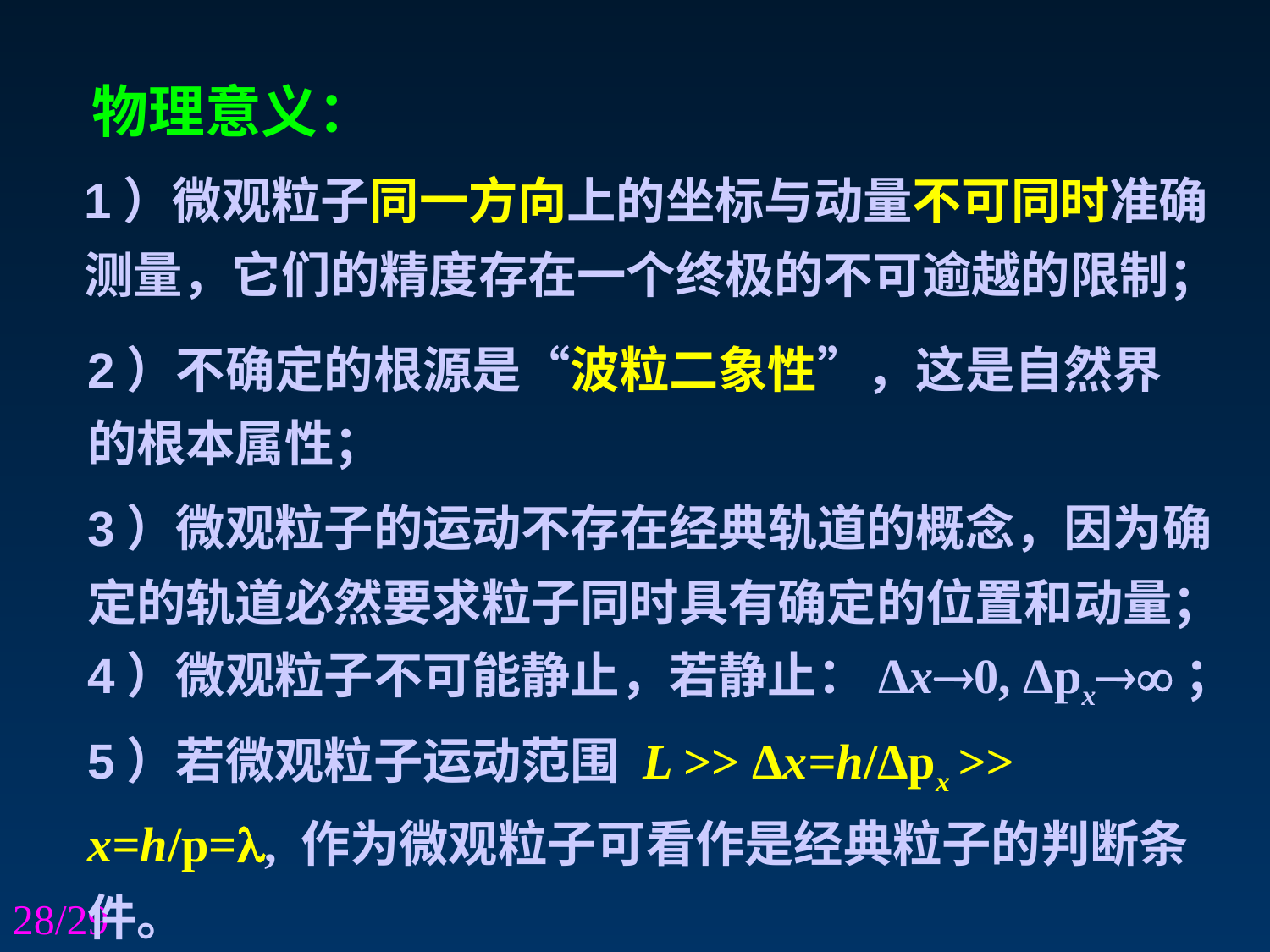

物理意义：
1）微观粒子同一方向上的坐标与动量不可同时准确测量，它们的精度存在一个终极的不可逾越的限制；
2）不确定的根源是“波粒二象性”，这是自然界的根本属性；
3）微观粒子的运动不存在经典轨道的概念，因为确定的轨道必然要求粒子同时具有确定的位置和动量；
4）微观粒子不可能静止，若静止：Δx→0, Δpx→∞；
5）若微观粒子运动范围 L >> Δx=h/Δpx >> x=h/p=λ, 作为微观粒子可看作是经典粒子的判断条件。
28/29